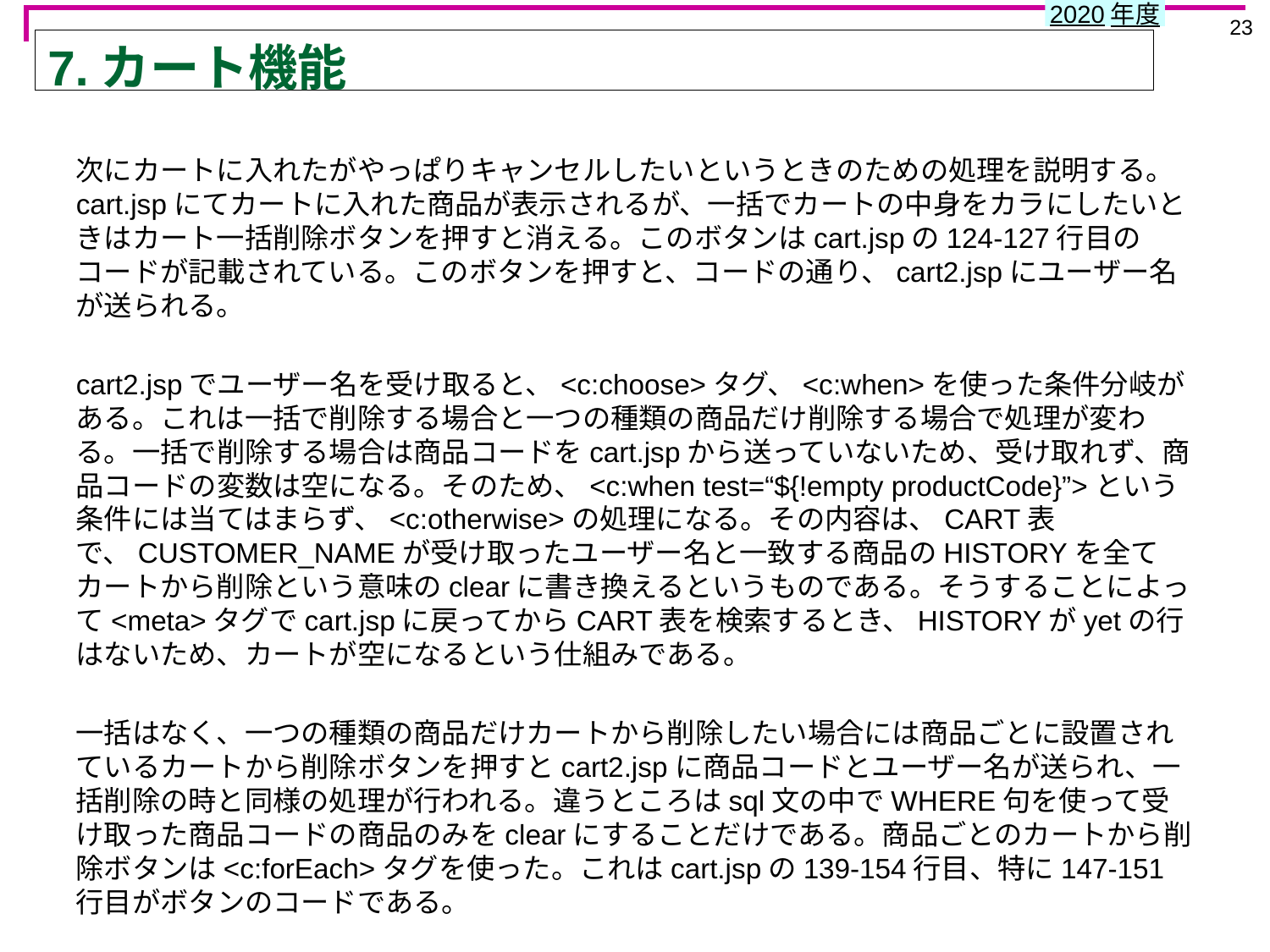

23
# 7.カート機能
次にカートに入れたがやっぱりキャンセルしたいというときのための処理を説明する。cart.jspにてカートに入れた商品が表示されるが、一括でカートの中身をカラにしたいときはカート一括削除ボタンを押すと消える。このボタンはcart.jspの124-127行目のコードが記載されている。このボタンを押すと、コードの通り、cart2.jspにユーザー名が送られる。

cart2.jspでユーザー名を受け取ると、<c:choose>タグ、<c:when>を使った条件分岐がある。これは一括で削除する場合と一つの種類の商品だけ削除する場合で処理が変わる。一括で削除する場合は商品コードをcart.jspから送っていないため、受け取れず、商品コードの変数は空になる。そのため、<c:when test=“${!empty productCode}”>という条件には当てはまらず、<c:otherwise>の処理になる。その内容は、CART表で、CUSTOMER_NAMEが受け取ったユーザー名と一致する商品のHISTORYを全てカートから削除という意味のclearに書き換えるというものである。そうすることによって<meta>タグでcart.jspに戻ってからCART表を検索するとき、HISTORYがyetの行はないため、カートが空になるという仕組みである。

一括はなく、一つの種類の商品だけカートから削除したい場合には商品ごとに設置されているカートから削除ボタンを押すとcart2.jspに商品コードとユーザー名が送られ、一括削除の時と同様の処理が行われる。違うところはsql文の中でWHERE句を使って受け取った商品コードの商品のみをclearにすることだけである。商品ごとのカートから削除ボタンは<c:forEach>タグを使った。これはcart.jspの139-154行目、特に147-151行目がボタンのコードである。